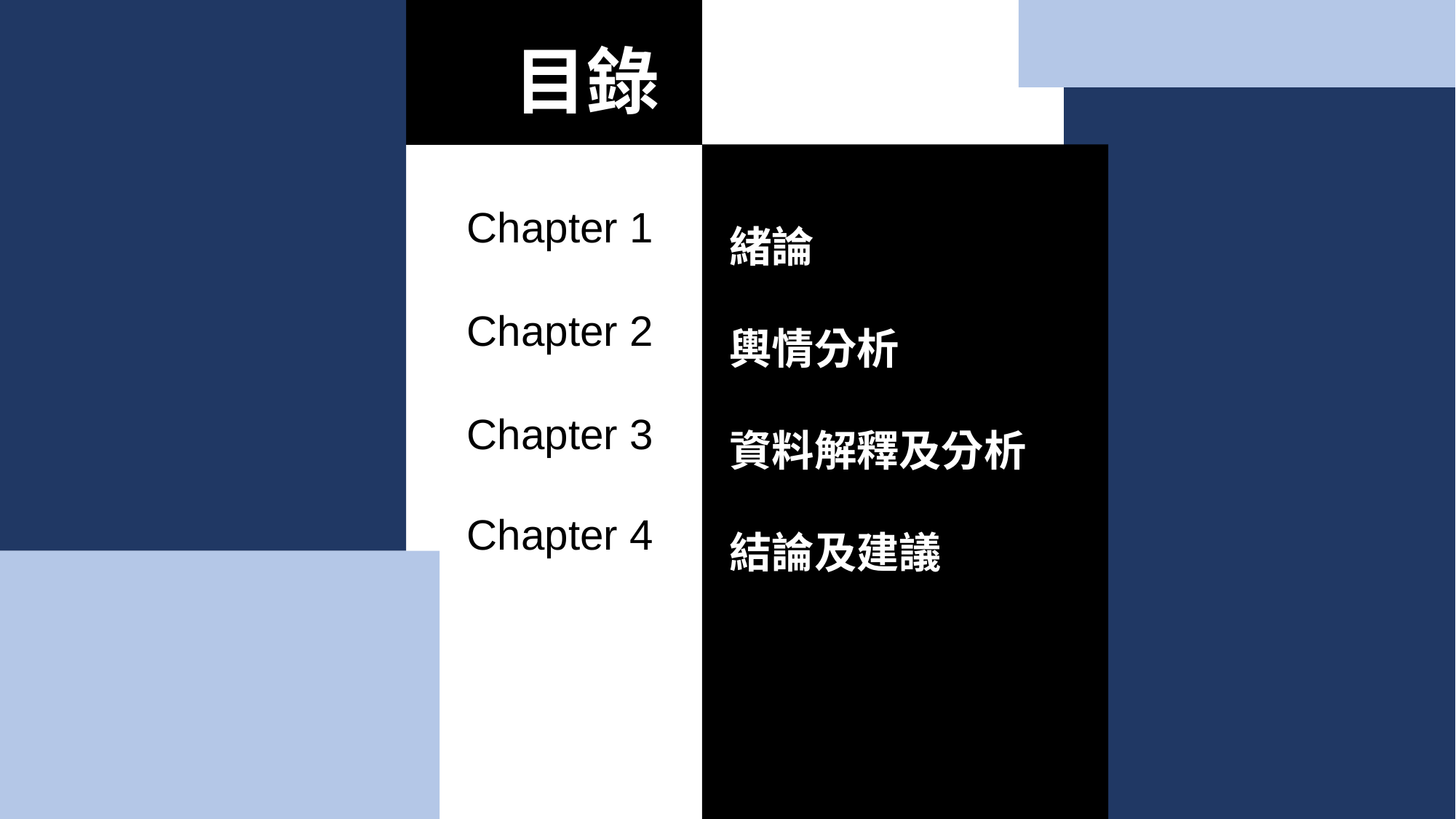

目錄

緒論
輿情分析
資料解釋及分析
結論及建議
Chapter 1
Chapter 2
Chapter 3
Chapter 4